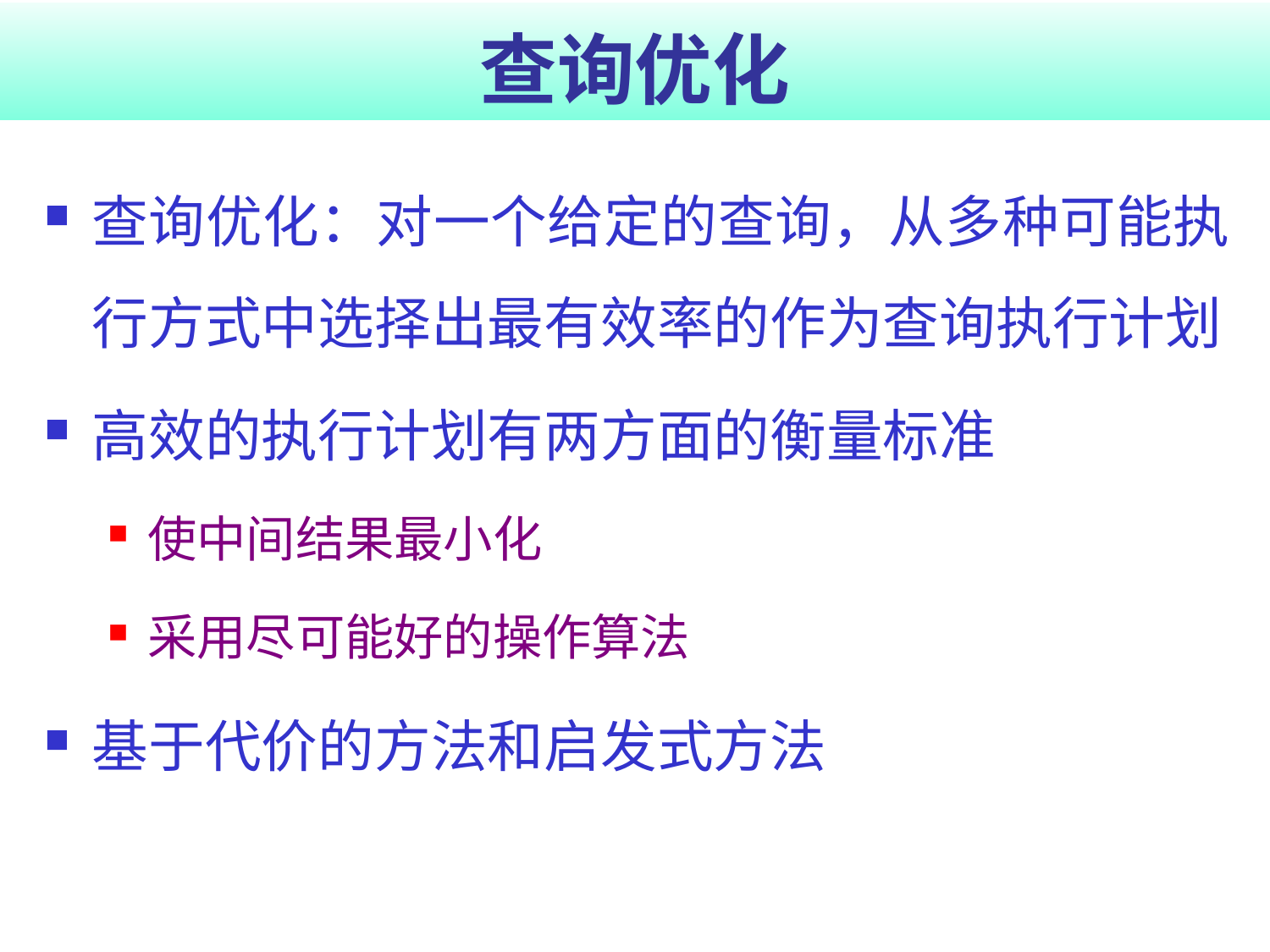

# 查询优化
查询优化：对一个给定的查询，从多种可能执行方式中选择出最有效率的作为查询执行计划
高效的执行计划有两方面的衡量标准
使中间结果最小化
采用尽可能好的操作算法
基于代价的方法和启发式方法